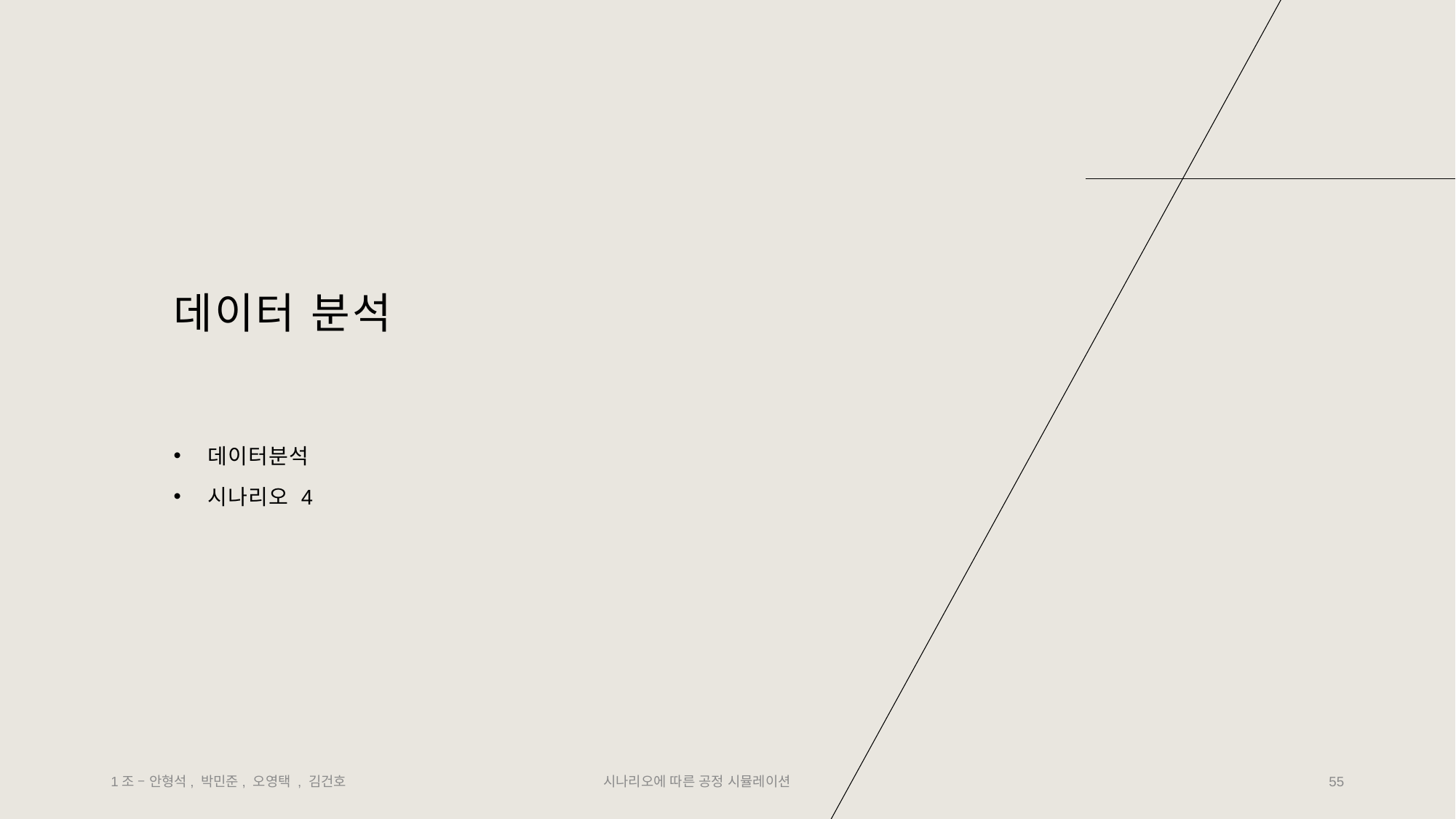

# 데이터 분석
데이터분석
시나리오 4
1조 – 안형석, 박민준, 오영택 , 김건호
시나리오에 따른 공정 시뮬레이션
55